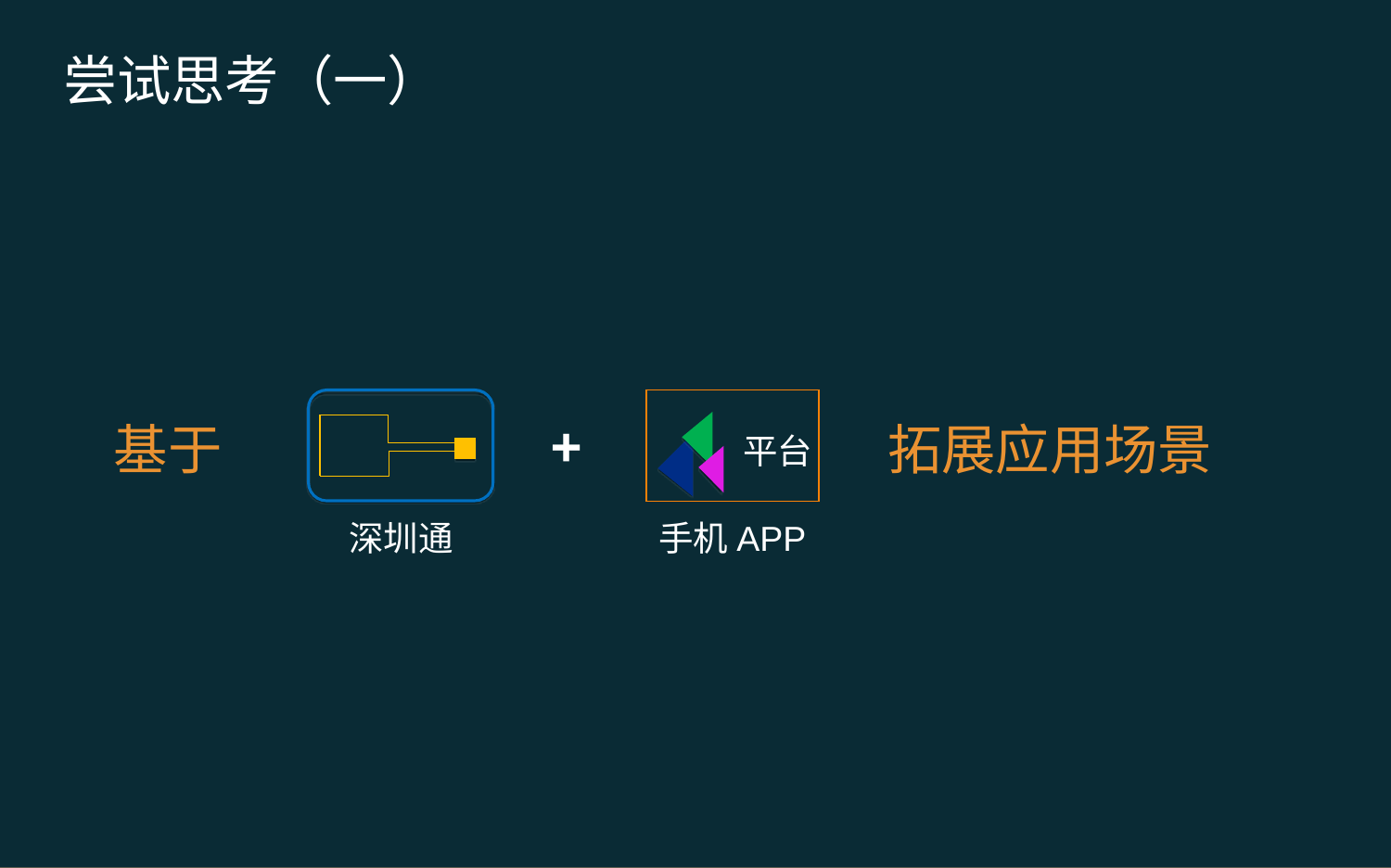

尝试思考（一）

平台
+
基于
拓展应用场景
深圳通
手机APP